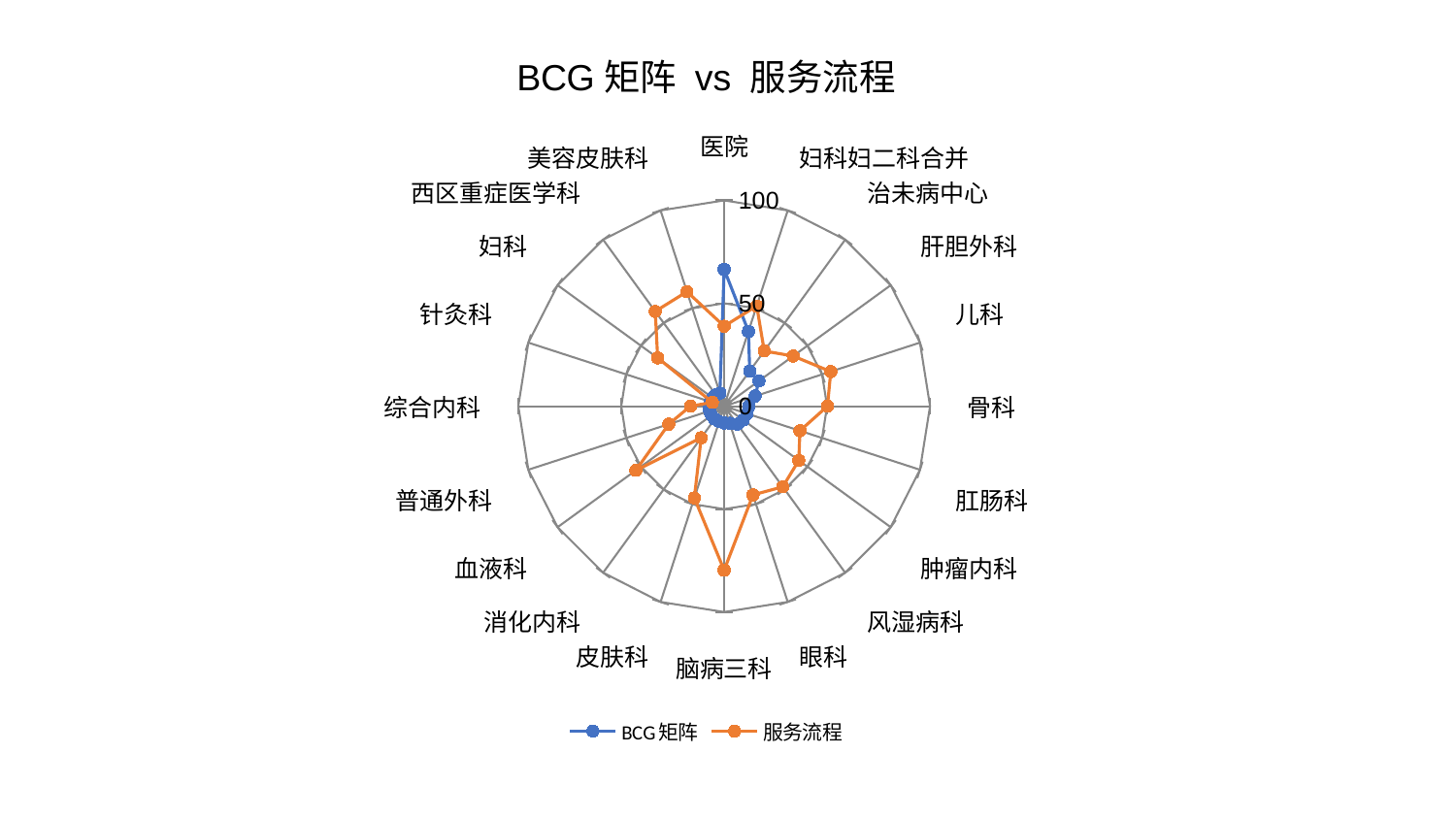

### Chart: BCG矩阵 vs 服务流程

| Category | BCG矩阵 | 服务流程 |
|---|---|---|
| 医院 | 66.49348493402505 | 38.8785979419455 |
| 妇科妇二科合并 | 38.200443941197506 | 51.21790107839941 |
| 治未病中心 | 21.138740432320134 | 33.170528534961704 |
| 肝胆外科 | 20.862700077844217 | 41.46549959862129 |
| 儿科 | 15.838176269085658 | 54.44692163770404 |
| 骨科 | 12.08023704390662 | 50.19227013324333 |
| 肛肠科 | 11.743057056822526 | 38.719856777262535 |
| 肿瘤内科 | 11.453164592058076 | 44.82263049335173 |
| 风湿病科 | 10.869606747964454 | 48.43596545360276 |
| 眼科 | 8.778440667259513 | 45.33040463291933 |
| 脑病三科 | 8.15114041728563 | 79.68617717497145 |
| 皮肤科 | 7.845070514401632 | 46.89798564814096 |
| 消化内科 | 7.750541548760951 | 19.019061076114678 |
| 血液科 | 7.632398493486481 | 53.04905353559566 |
| 普通外科 | 7.437758588095189 | 28.32859240888913 |
| 综合内科 | 7.413337503231625 | 16.41541450554084 |
| 针灸科 | 7.1546519370196915 | 6.027284809872503 |
| 妇科 | 6.8743936036629405 | 39.931720899648525 |
| 西区重症医学科 | 6.782104690408264 | 56.963842672298526 |
| 美容皮肤科 | 6.645784571445547 | 58.51354704799993 |
83